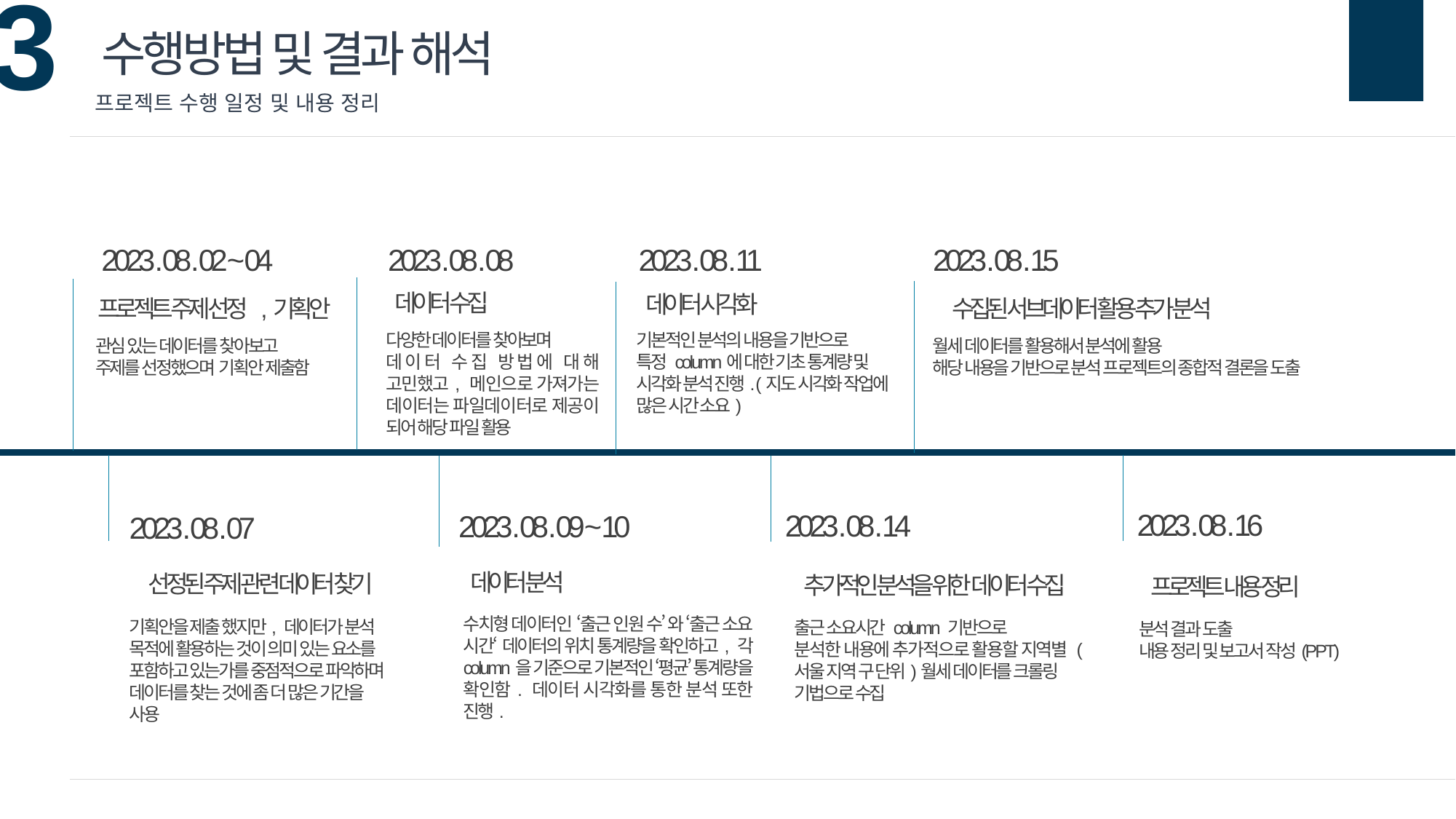

수행방법 및 결과 해석
프로젝트 수행 일정 및 내용 정리
2023 . 08 . 11
2023 . 08 . 02 ~ 04
2023 . 08 . 08
2023 . 08 . 15
데이터 수집
데이터 시각화
프로젝트 주제 선정 ,기획안
수집된 서브데이터 활용 추가 분석
기본적인 분석의 내용을 기반으로
특정 column에 대한 기초 통계량 및
시각화 분석 진행. (지도 시각화 작업에
많은 시간 소요)
다양한 데이터를 찾아보며
데이터 수집 방법에 대해 고민했고, 메인으로 가져가는 데이터는 파일데이터로 제공이 되어 해당 파일 활용
관심 있는 데이터를 찾아보고
주제를 선정했으며 기획안 제출함
월세 데이터를 활용해서 분석에 활용
해당 내용을 기반으로 분석 프로젝트의 종합적 결론을 도출
2023 . 08 . 16
2023 . 08 . 14
2023 . 08 . 09 ~ 10
2023 . 08 . 07
데이터 분석
선정된 주제 관련 데이터 찾기
추가적인 분석을 위한  데이터 수집
프로젝트 내용 정리
수치형 데이터인 ‘출근 인원 수’ 와 ‘출근 소요 시간‘  데이터의 위치 통계량을 확인하고, 각 column을 기준으로 기본적인 ‘평균’ 통계량을 확인함. 데이터 시각화를 통한 분석 또한 진행.
기획안을 제출 했지만, 데이터가 분석
목적에 활용하는 것이 의미 있는 요소를
포함하고 있는가를 중점적으로 파악하며
데이터를 찾는 것에 좀 더 많은 기간을
사용
출근 소요시간 column 기반으로
분석한 내용에 추가적으로 활용할 지역별 (서울 지역 구 단위)월세 데이터를 크롤링
기법으로 수집
분석 결과 도출
내용 정리 및 보고서 작성(PPT)